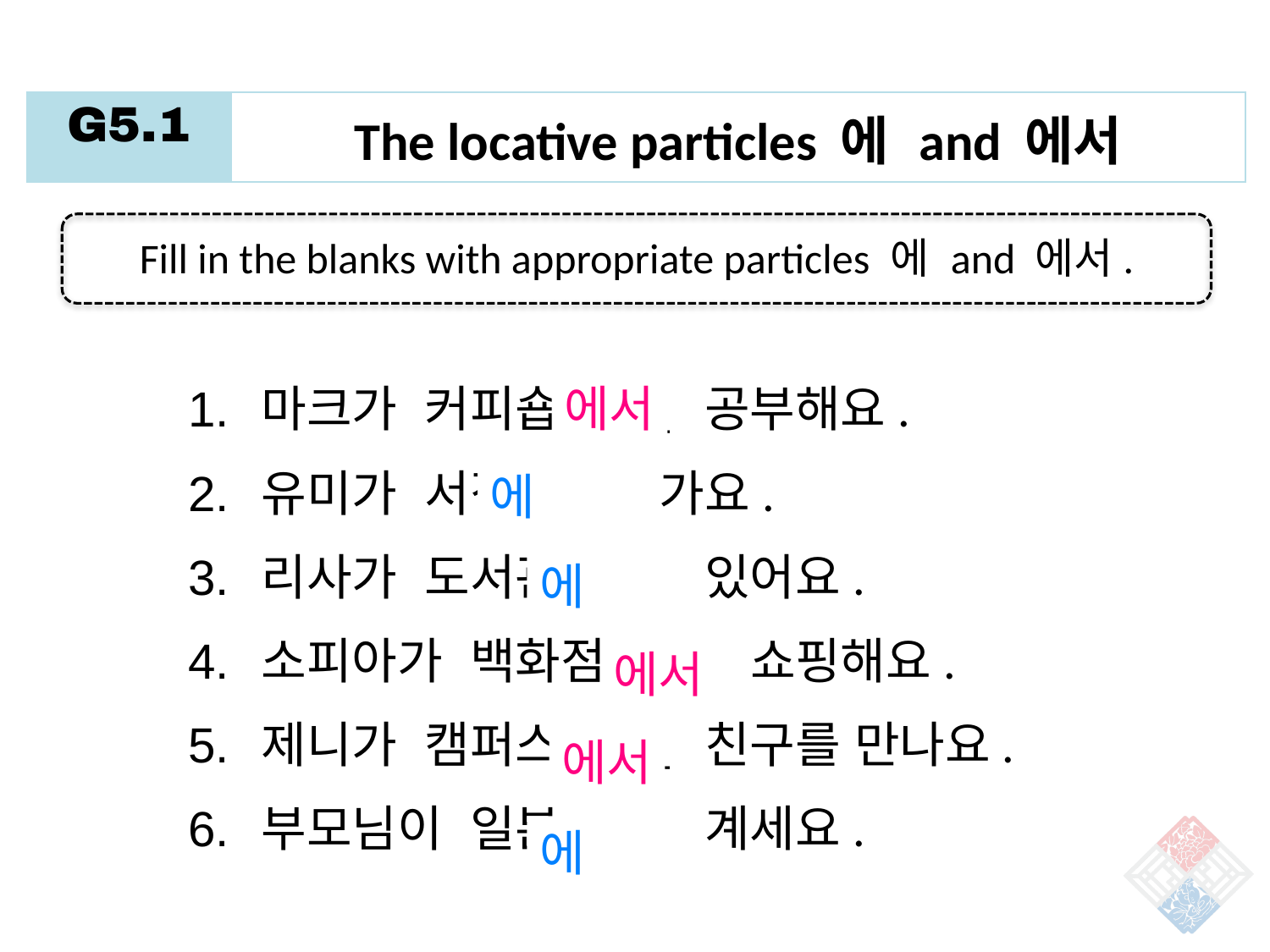

| G5.1 | The locative particles 에 and 에서 |
| --- | --- |

Fill in the blanks with appropriate particles 에 and 에서.
 마크가  커피숍____  공부해요.
 유미가  서점____  가요.
 리사가  도서관____  있어요.
 소피아가  백화점____  쇼핑해요.
 제니가  캠퍼스____  친구를 만나요.
 부모님이  일본____  계세요.
에서
에에
에에
에서
에서
에에